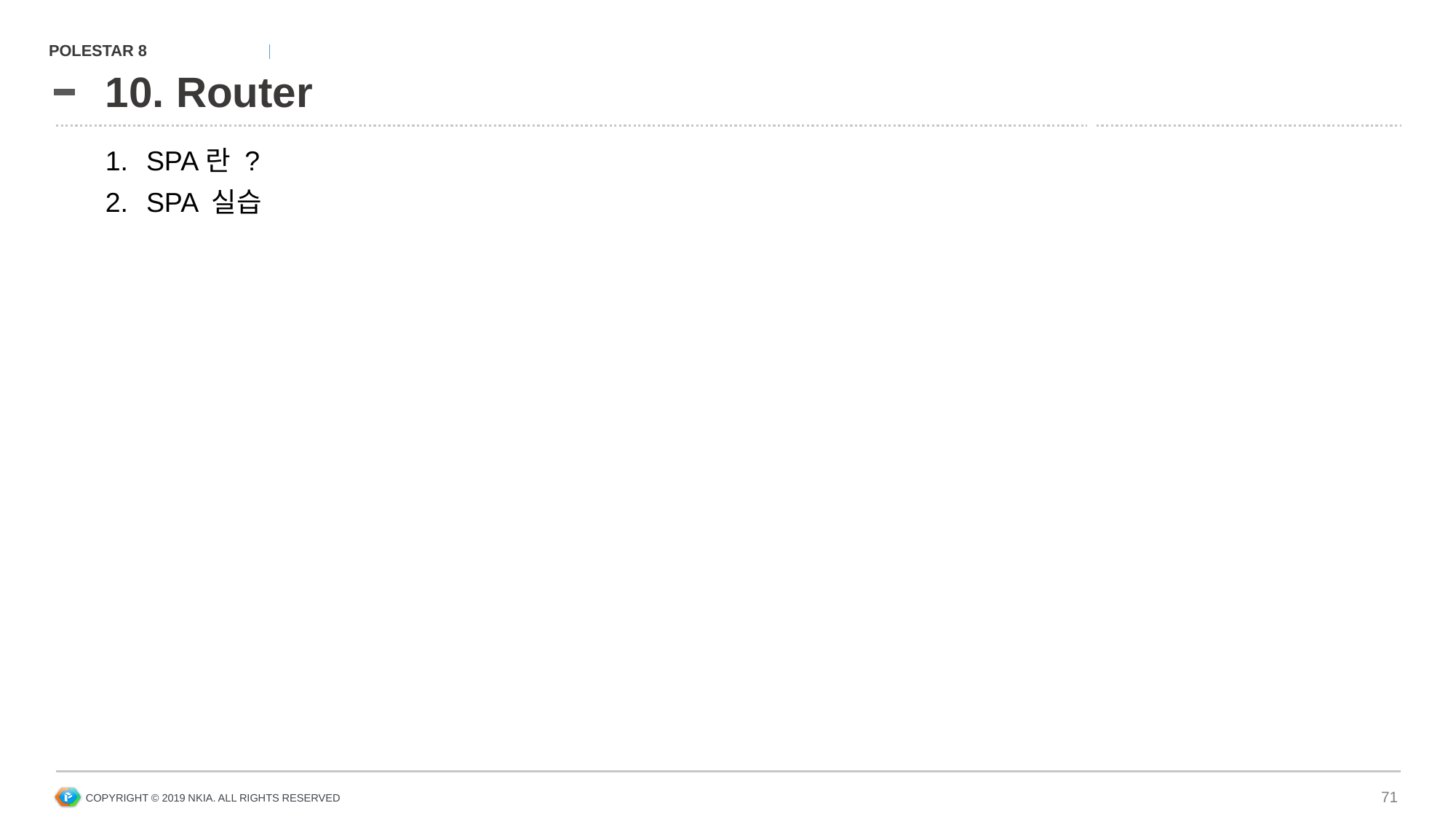

# 10. Router
SPA란 ?
SPA 실습